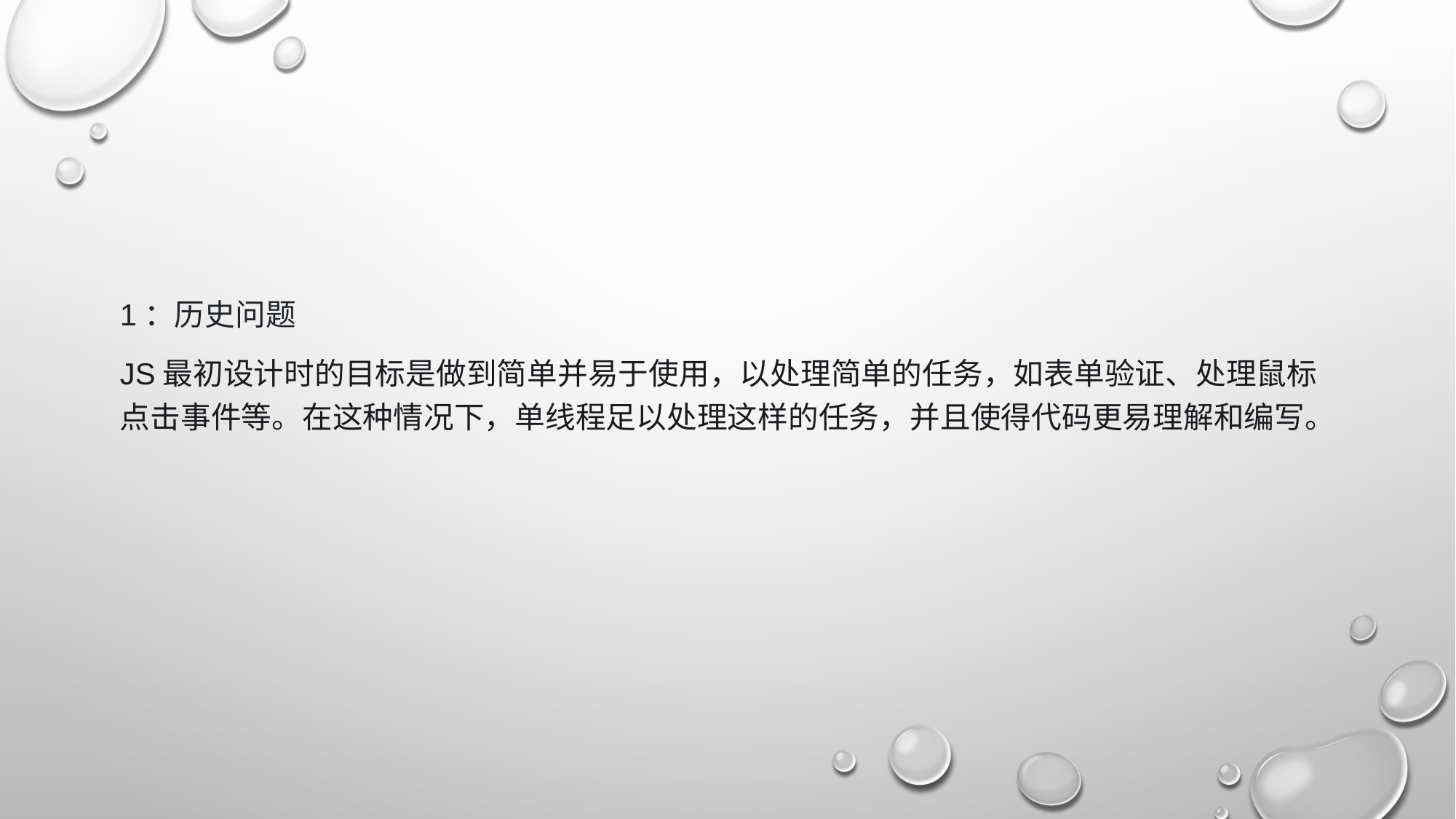

1：历史问题
js最初设计时的目标是做到简单并易于使用，以处理简单的任务，如表单验证、处理鼠标点击事件等。在这种情况下，单线程足以处理这样的任务，并且使得代码更易理解和编写。